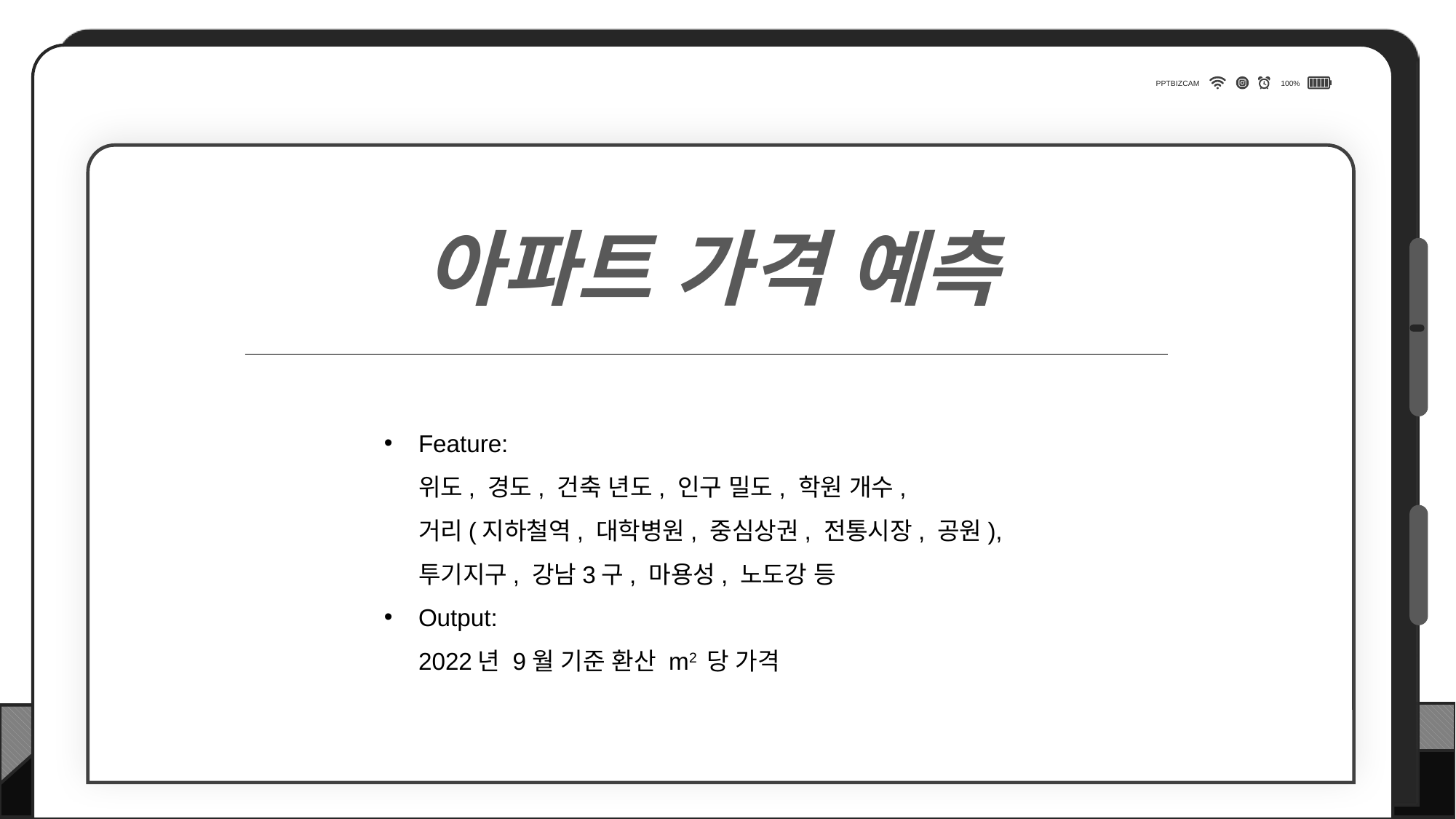

PPTBIZCAM
100%

아파트 가격 예측

Feature:
위도, 경도, 건축 년도, 인구 밀도, 학원 개수,
거리(지하철역, 대학병원, 중심상권, 전통시장, 공원),
투기지구, 강남3구, 마용성, 노도강 등
Output:
2022년 9월 기준 환산 m2 당 가격